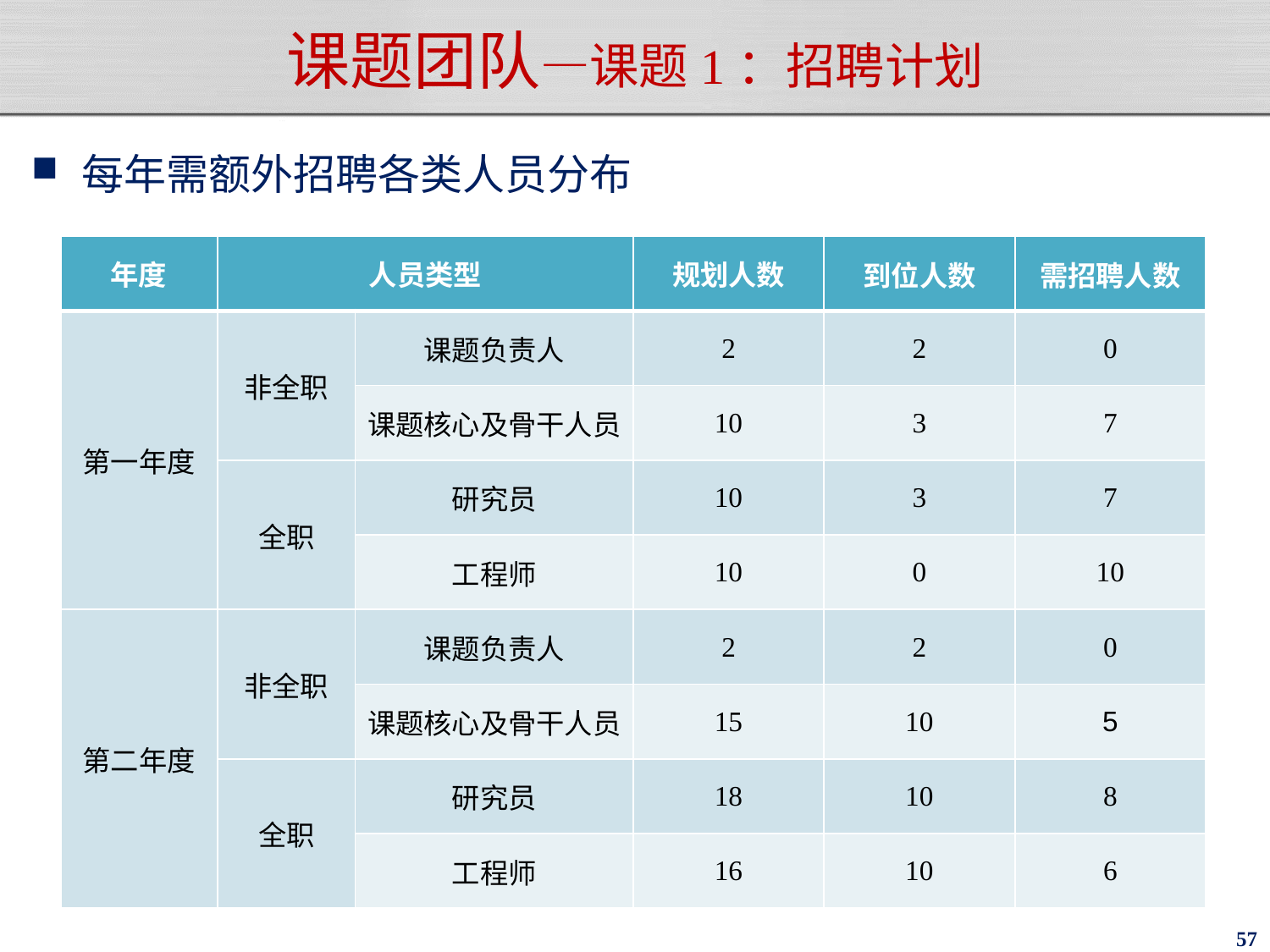

# 课题团队—课题1：招聘计划
每年需额外招聘各类人员分布
| 年度 | 人员类型 |  | 规划人数 | 到位人数 | 需招聘人数 |
| --- | --- | --- | --- | --- | --- |
| 第一年度 | 非全职 | 课题负责人 | 2 | 2 | 0 |
|  |  | 课题核心及骨干人员 | 10 | 3 | 7 |
|  | 全职 | 研究员 | 10 | 3 | 7 |
|  |  | 工程师 | 10 | 0 | 10 |
| 第二年度 | 非全职 | 课题负责人 | 2 | 2 | 0 |
|  |  | 课题核心及骨干人员 | 15 | 10 | 5 |
|  | 全职 | 研究员 | 18 | 10 | 8 |
|  |  | 工程师 | 16 | 10 | 6 |
57